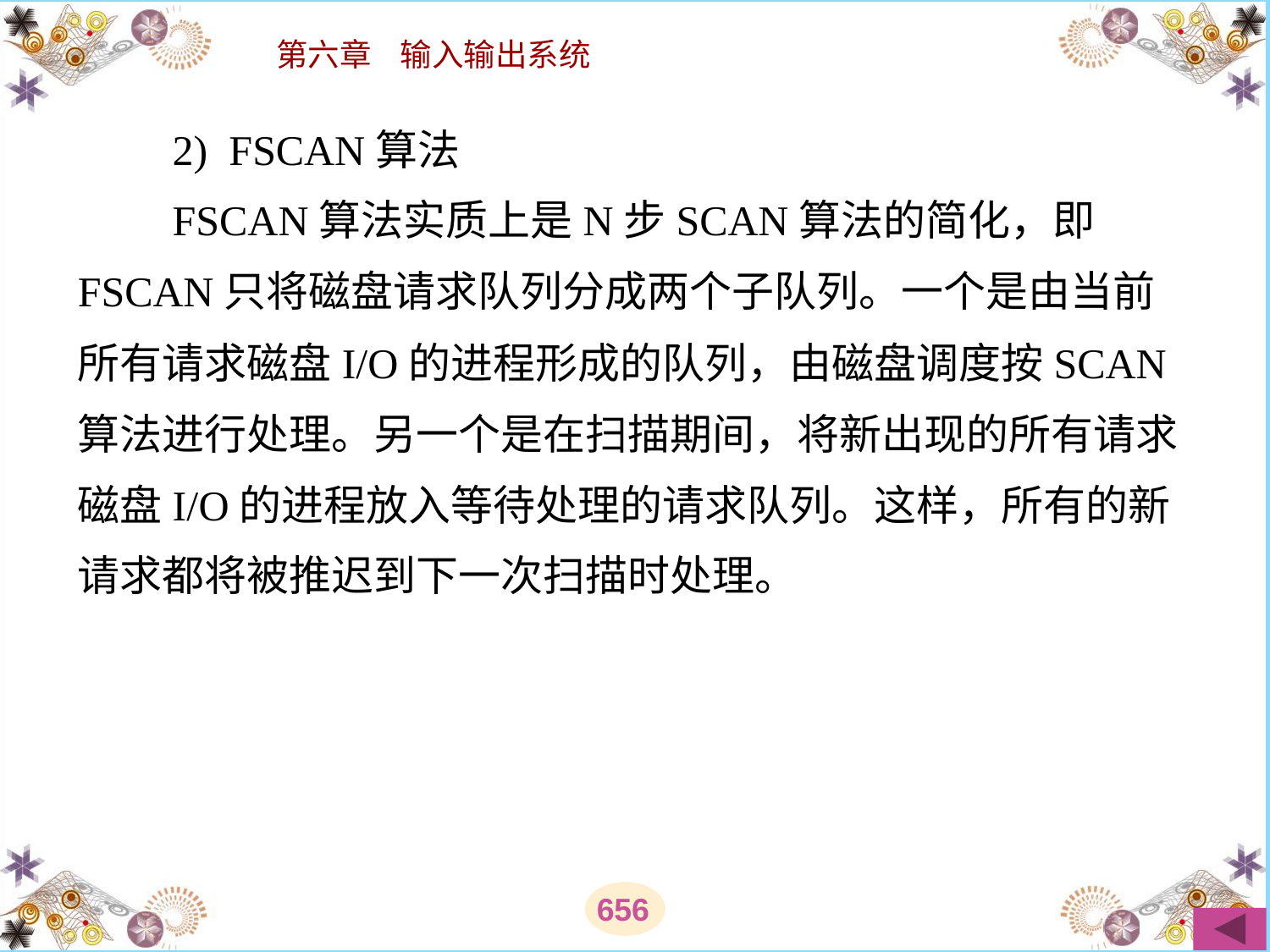

# 2)  FSCAN算法 　　FSCAN算法实质上是N步SCAN算法的简化，即FSCAN只将磁盘请求队列分成两个子队列。一个是由当前所有请求磁盘I/O的进程形成的队列，由磁盘调度按SCAN算法进行处理。另一个是在扫描期间，将新出现的所有请求磁盘I/O的进程放入等待处理的请求队列。这样，所有的新请求都将被推迟到下一次扫描时处理。